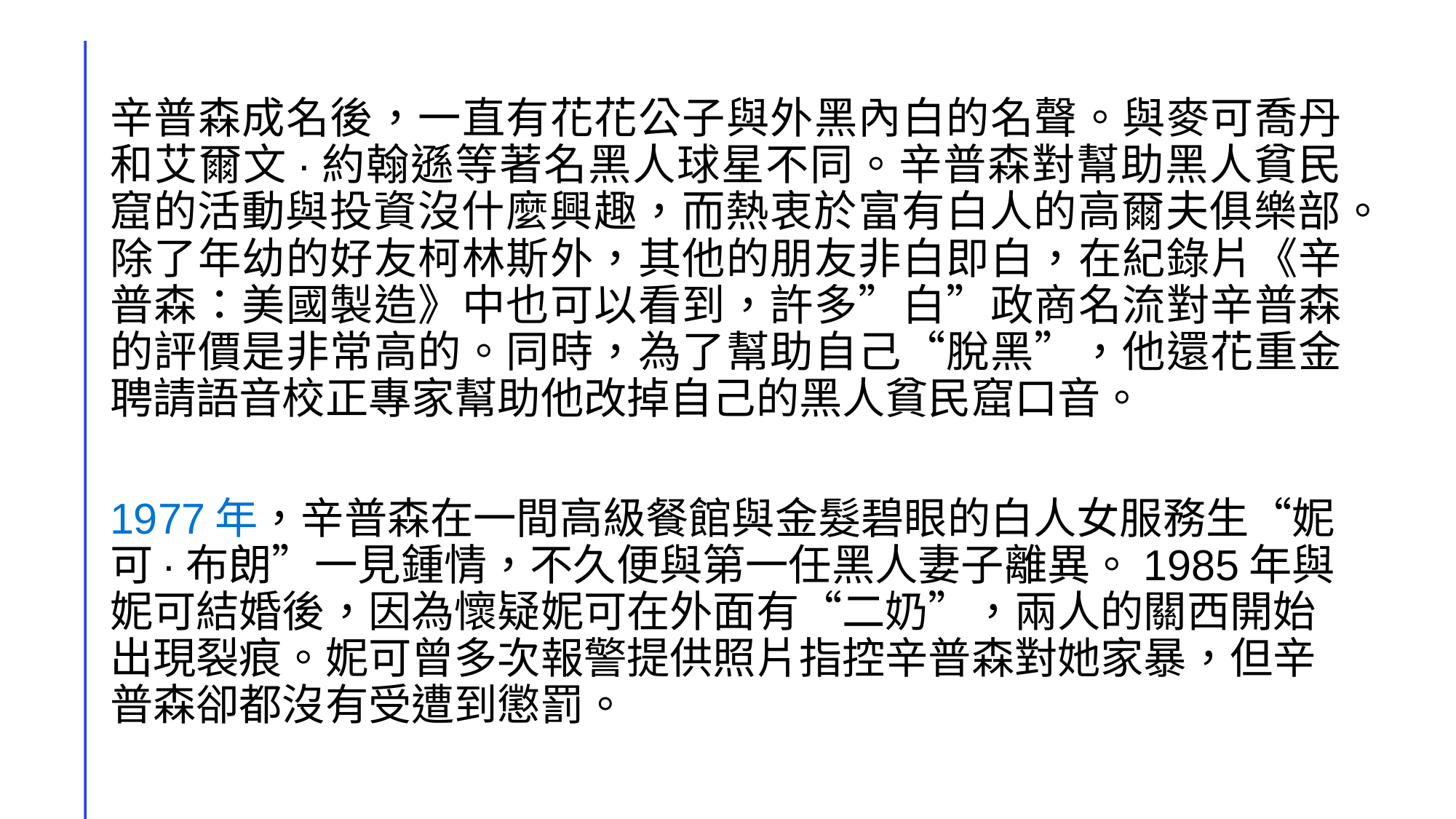

辛普森成名後，一直有花花公子與外黑內白的名聲。與麥可喬丹和艾爾文·約翰遜等著名黑人球星不同。辛普森對幫助黑人貧民窟的活動與投資沒什麼興趣，而熱衷於富有白人的高爾夫俱樂部。除了年幼的好友柯林斯外，其他的朋友非白即白，在紀錄片《辛普森：美國製造》中也可以看到，許多”白”政商名流對辛普森的評價是非常高的。同時，為了幫助自己“脫黑”，他還花重金聘請語音校正專家幫助他改掉自己的黑人貧民窟口音。

1977年，辛普森在一間高級餐館與金髮碧眼的白人女服務生“妮可·布朗”一見鍾情，不久便與第一任黑人妻子離異。1985年與妮可結婚後，因為懷疑妮可在外面有“二奶”，兩人的關西開始出現裂痕。妮可曾多次報警提供照片指控辛普森對她家暴，但辛普森卻都沒有受遭到懲罰。